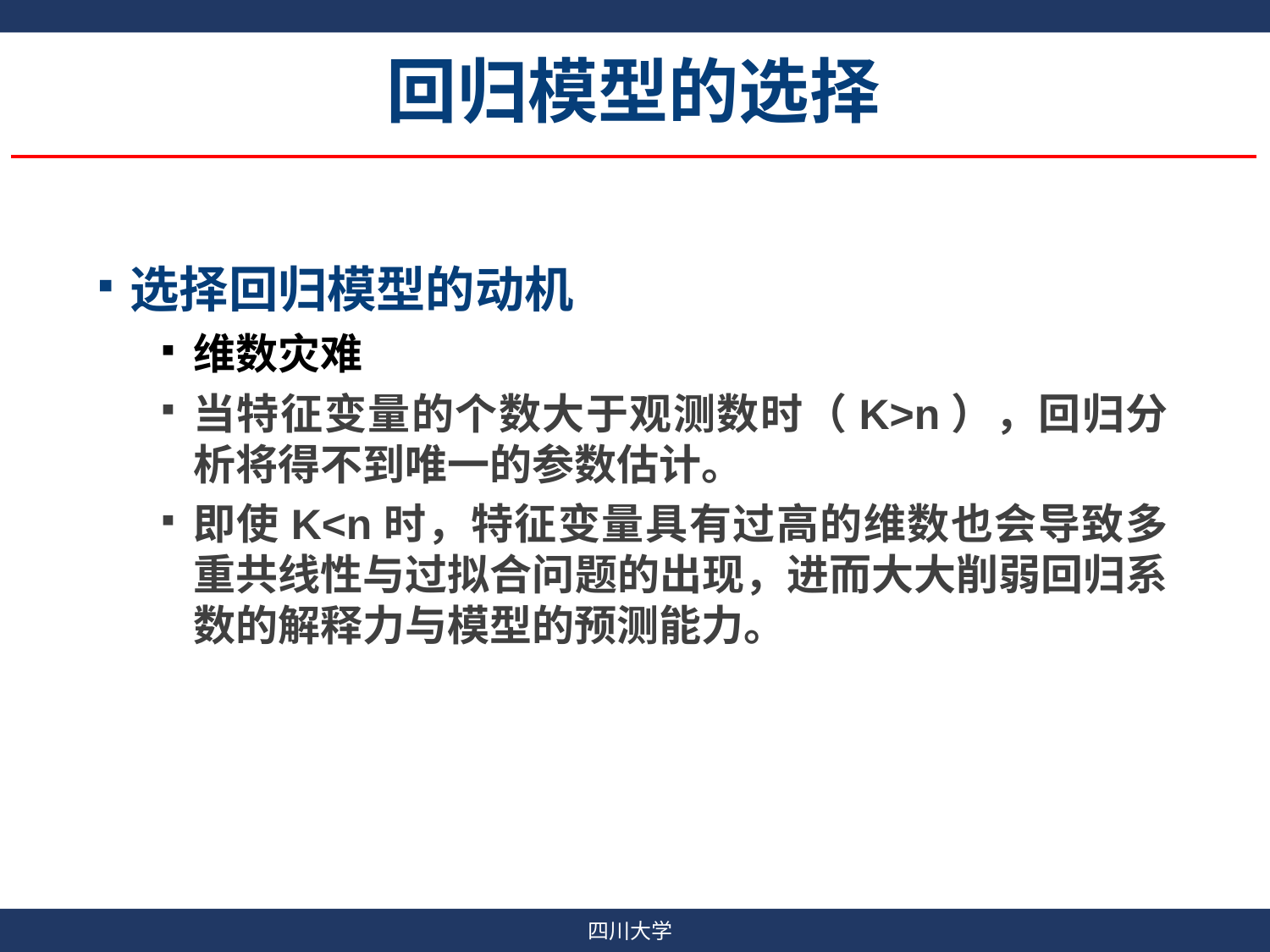

# 回归模型的选择
选择回归模型的动机
维数灾难
当特征变量的个数大于观测数时（K>n），回归分析将得不到唯一的参数估计。
即使K<n时，特征变量具有过高的维数也会导致多重共线性与过拟合问题的出现，进而大大削弱回归系数的解释力与模型的预测能力。